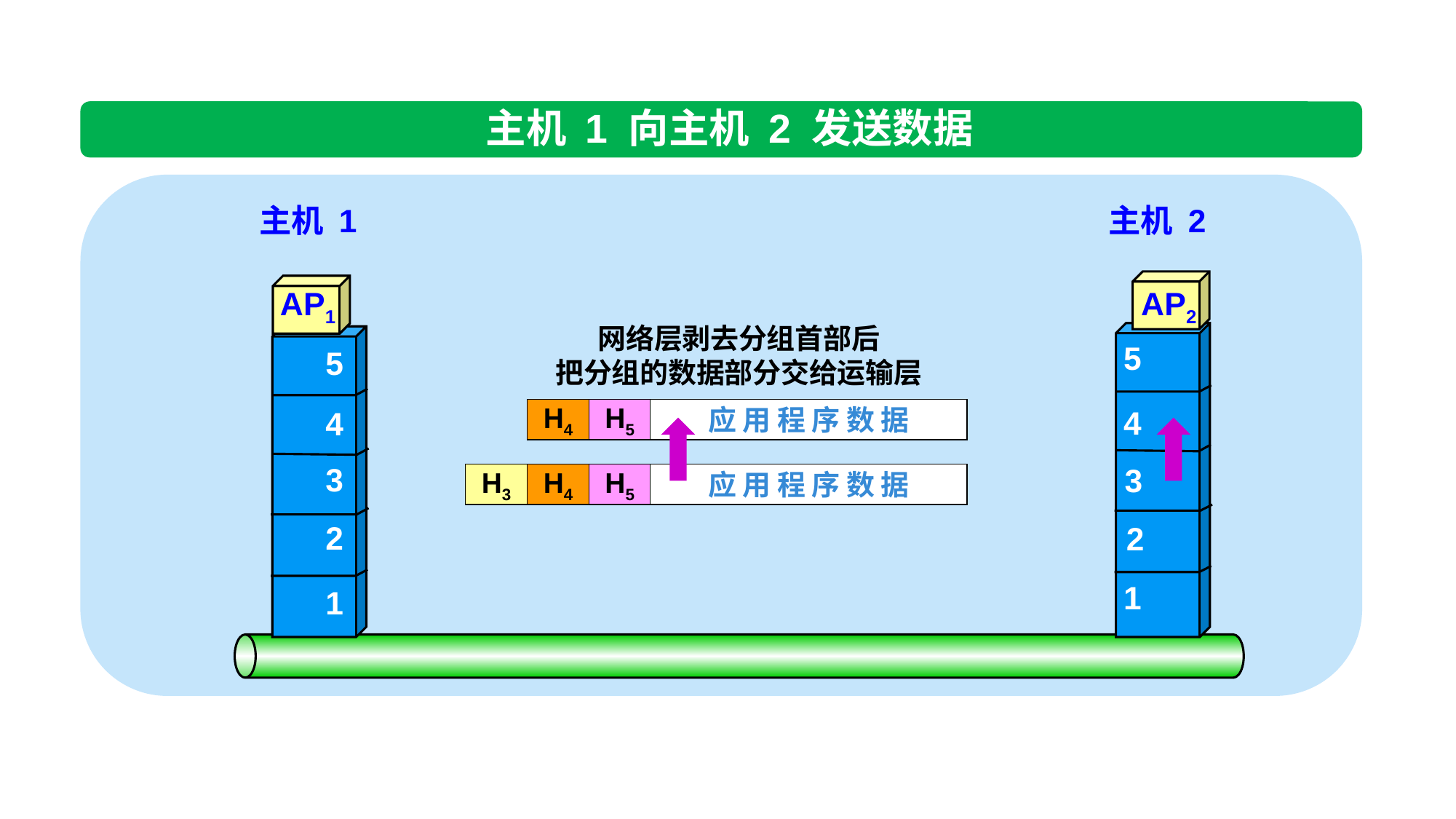

主机 1 向主机 2 发送数据

主机 1
主机 2

AP1
AP2
网络层剥去分组首部后
把分组的数据部分交给运输层

5
5

4
4
H4
H5
应 用 程 序 数 据

3
3
H3
H4
H5
应 用 程 序 数 据

2
2

1
1